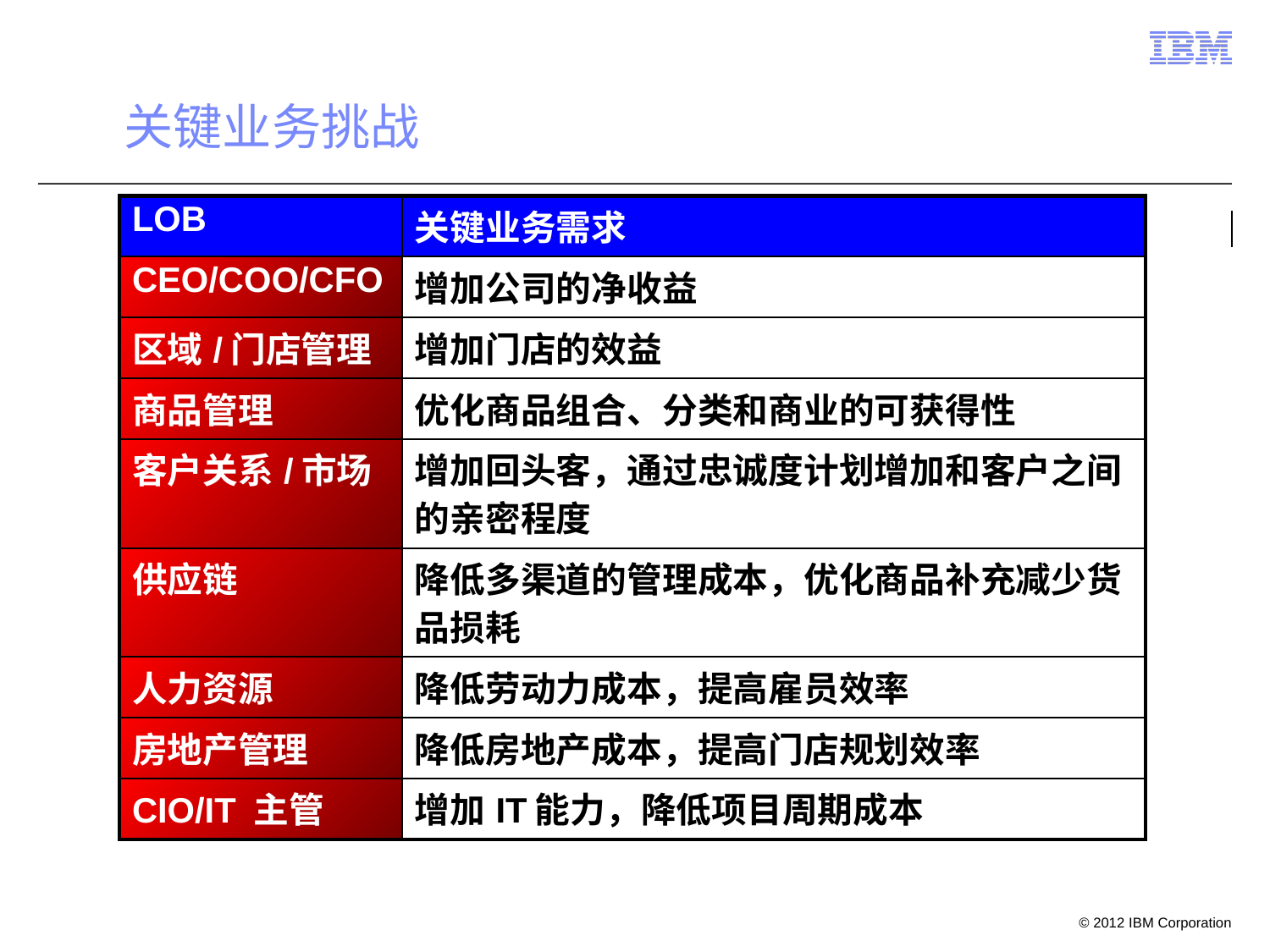

# 关键业务挑战
| LOB | 关键业务需求 |
| --- | --- |
| CEO/COO/CFO | 增加公司的净收益 |
| 区域/门店管理 | 增加门店的效益 |
| 商品管理 | 优化商品组合、分类和商业的可获得性 |
| 客户关系/市场 | 增加回头客，通过忠诚度计划增加和客户之间的亲密程度 |
| 供应链 | 降低多渠道的管理成本，优化商品补充减少货品损耗 |
| 人力资源 | 降低劳动力成本，提高雇员效率 |
| 房地产管理 | 降低房地产成本，提高门店规划效率 |
| CIO/IT 主管 | 增加IT能力，降低项目周期成本 |